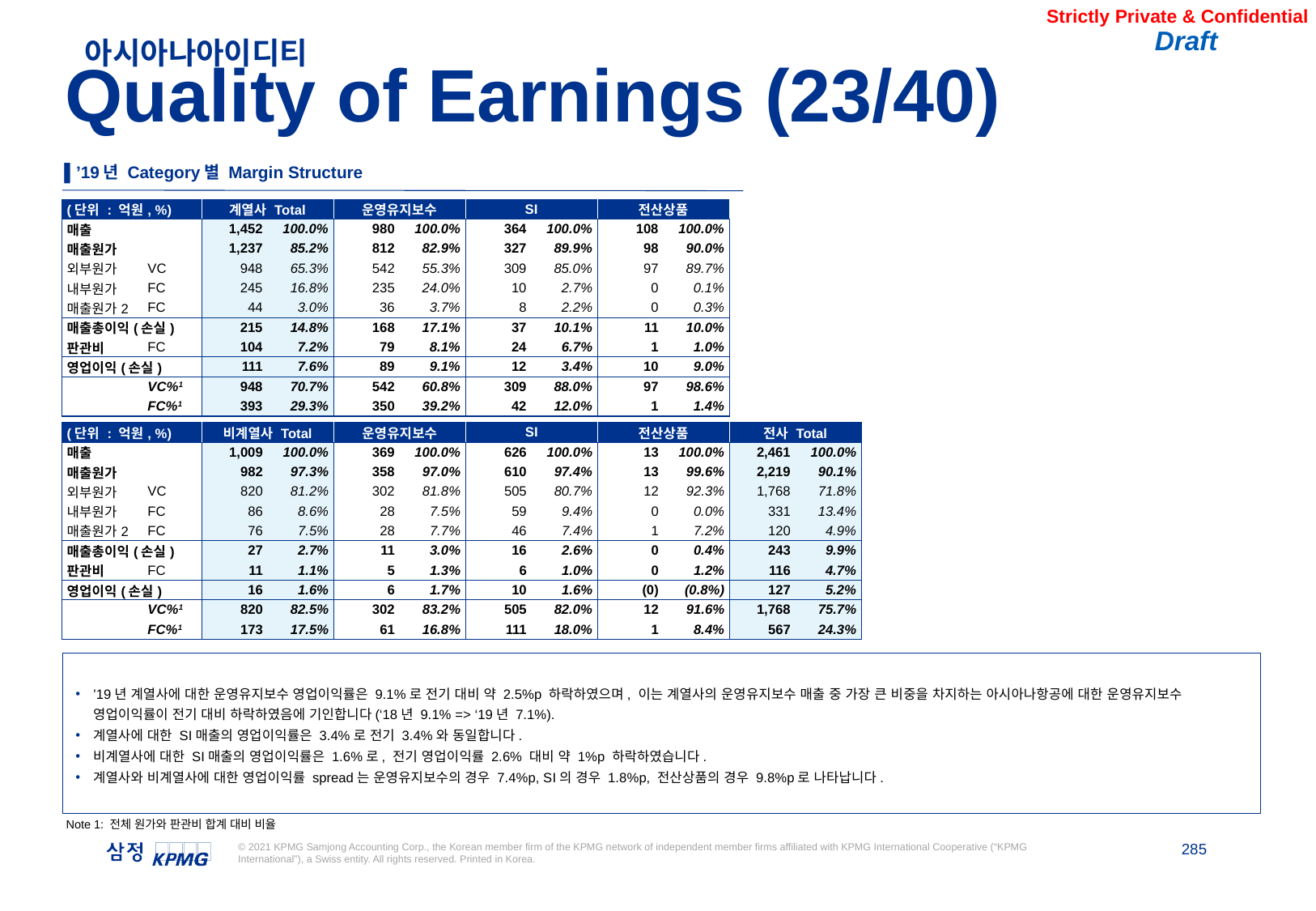

아시아나아이디티
Quality of Earnings (23/40)
▌’19년 Category별 Margin Structure

| (단위 : 억원, %) |  | 계열사 Total |  | 운영유지보수 |  | SI |  | 전산상품 |  |
| --- | --- | --- | --- | --- | --- | --- | --- | --- | --- |
| 매출 |  | 1,452 | 100.0% | 980 | 100.0% | 364 | 100.0% | 108 | 100.0% |
| 매출원가 |  | 1,237 | 85.2% | 812 | 82.9% | 327 | 89.9% | 98 | 90.0% |
| 외부원가 | VC | 948 | 65.3% | 542 | 55.3% | 309 | 85.0% | 97 | 89.7% |
| 내부원가 | FC | 245 | 16.8% | 235 | 24.0% | 10 | 2.7% | 0 | 0.1% |
| 매출원가2 | FC | 44 | 3.0% | 36 | 3.7% | 8 | 2.2% | 0 | 0.3% |
| 매출총이익(손실) |  | 215 | 14.8% | 168 | 17.1% | 37 | 10.1% | 11 | 10.0% |
| 판관비 | FC | 104 | 7.2% | 79 | 8.1% | 24 | 6.7% | 1 | 1.0% |
| 영업이익(손실) |  | 111 | 7.6% | 89 | 9.1% | 12 | 3.4% | 10 | 9.0% |
|  | VC%1 | 948 | 70.7% | 542 | 60.8% | 309 | 88.0% | 97 | 98.6% |
|  | FC%1 | 393 | 29.3% | 350 | 39.2% | 42 | 12.0% | 1 | 1.4% |
| (단위 : 억원, %) |  | 비계열사 Total |  | 운영유지보수 |  | SI |  | 전산상품 |  | 전사 Total |  |
| --- | --- | --- | --- | --- | --- | --- | --- | --- | --- | --- | --- |
| 매출 |  | 1,009 | 100.0% | 369 | 100.0% | 626 | 100.0% | 13 | 100.0% | 2,461 | 100.0% |
| 매출원가 |  | 982 | 97.3% | 358 | 97.0% | 610 | 97.4% | 13 | 99.6% | 2,219 | 90.1% |
| 외부원가 | VC | 820 | 81.2% | 302 | 81.8% | 505 | 80.7% | 12 | 92.3% | 1,768 | 71.8% |
| 내부원가 | FC | 86 | 8.6% | 28 | 7.5% | 59 | 9.4% | 0 | 0.0% | 331 | 13.4% |
| 매출원가2 | FC | 76 | 7.5% | 28 | 7.7% | 46 | 7.4% | 1 | 7.2% | 120 | 4.9% |
| 매출총이익(손실) |  | 27 | 2.7% | 11 | 3.0% | 16 | 2.6% | 0 | 0.4% | 243 | 9.9% |
| 판관비 | FC | 11 | 1.1% | 5 | 1.3% | 6 | 1.0% | 0 | 1.2% | 116 | 4.7% |
| 영업이익(손실) |  | 16 | 1.6% | 6 | 1.7% | 10 | 1.6% | (0) | (0.8%) | 127 | 5.2% |
|  | VC%1 | 820 | 82.5% | 302 | 83.2% | 505 | 82.0% | 12 | 91.6% | 1,768 | 75.7% |
|  | FC%1 | 173 | 17.5% | 61 | 16.8% | 111 | 18.0% | 1 | 8.4% | 567 | 24.3% |
’19년 계열사에 대한 운영유지보수 영업이익률은 9.1%로 전기 대비 약 2.5%p 하락하였으며, 이는 계열사의 운영유지보수 매출 중 가장 큰 비중을 차지하는 아시아나항공에 대한 운영유지보수 영업이익률이 전기 대비 하락하였음에 기인합니다(‘18년 9.1% => ‘19년 7.1%).
계열사에 대한 SI매출의 영업이익률은 3.4%로 전기 3.4%와 동일합니다.
비계열사에 대한 SI매출의 영업이익률은 1.6%로, 전기 영업이익률 2.6% 대비 약 1%p 하락하였습니다.
계열사와 비계열사에 대한 영업이익률 spread는 운영유지보수의 경우 7.4%p, SI의 경우 1.8%p, 전산상품의 경우 9.8%p로 나타납니다.
Note 1: 전체 원가와 판관비 합계 대비 비율